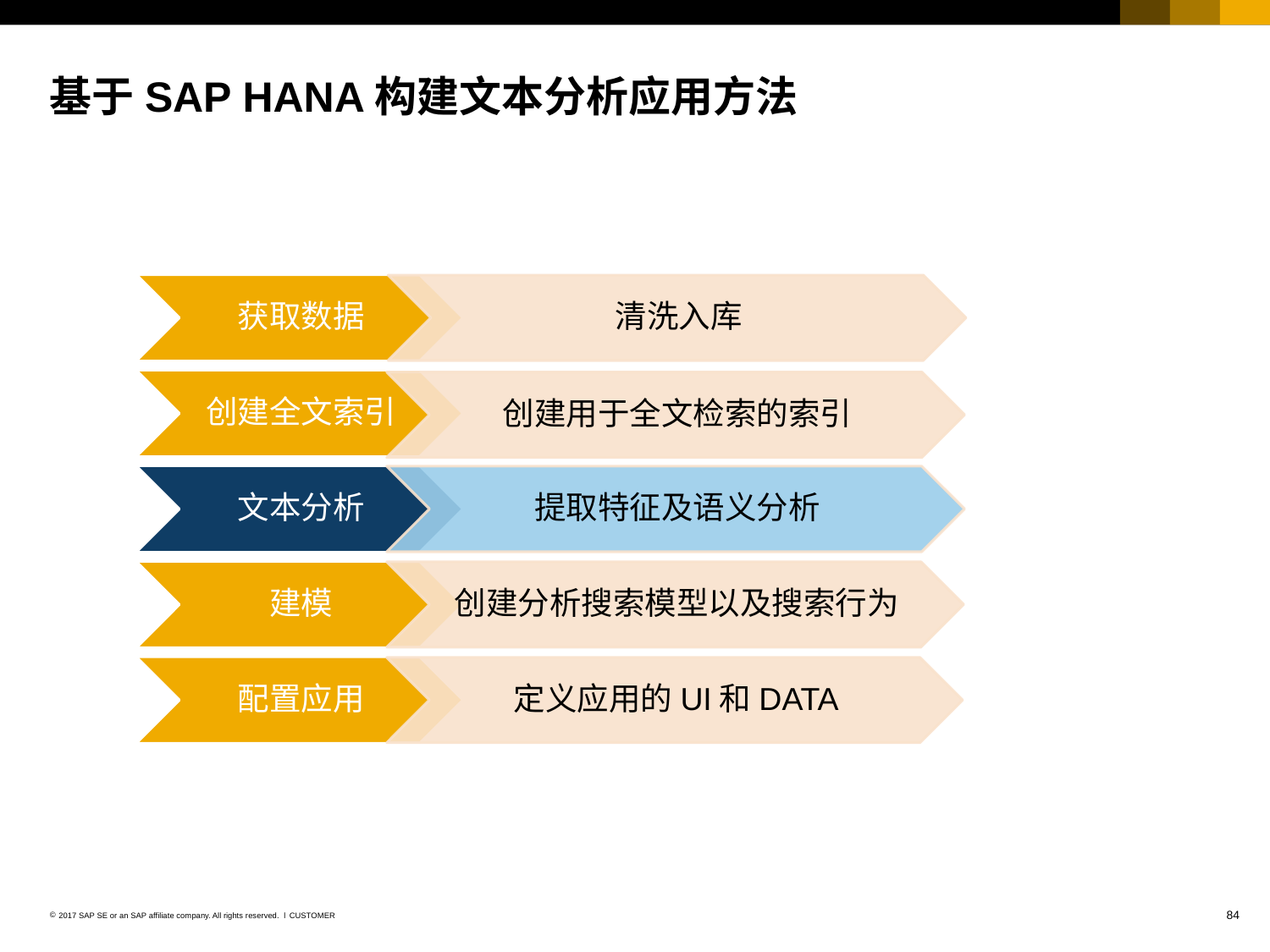

# 基于SAP HANA构建文本分析应用方法
获取数据
清洗入库
创建全文索引
创建用于全文检索的索引
文本分析
提取特征及语义分析
建模
创建分析搜索模型以及搜索行为
配置应用
定义应用的UI和DATA